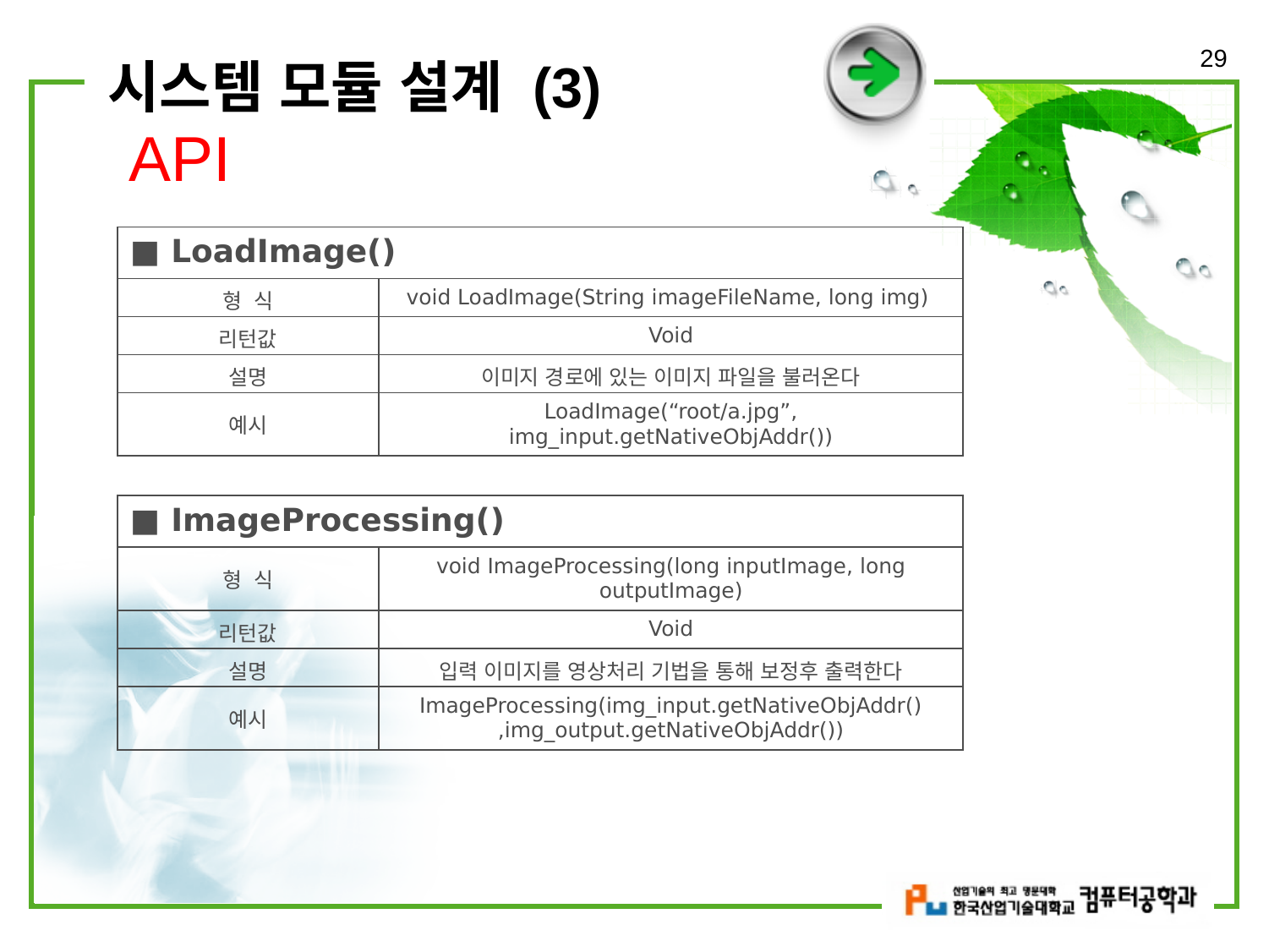

29
# 시스템 모듈 설계 (3)
API
| ■ LoadImage() |  |
| --- | --- |
| 형 식 | void LoadImage(String imageFileName, long img) |
| 리턴값 | Void |
| 설명 | 이미지 경로에 있는 이미지 파일을 불러온다 |
| 예시 | LoadImage(“root/a.jpg”, img\_input.getNativeObjAddr()) |
| ■ ImageProcessing() |  |
| --- | --- |
| 형 식 | void ImageProcessing(long inputImage, long outputImage) |
| 리턴값 | Void |
| 설명 | 입력 이미지를 영상처리 기법을 통해 보정후 출력한다 |
| 예시 | ImageProcessing(img\_input.getNativeObjAddr() ,img\_output.getNativeObjAddr()) |